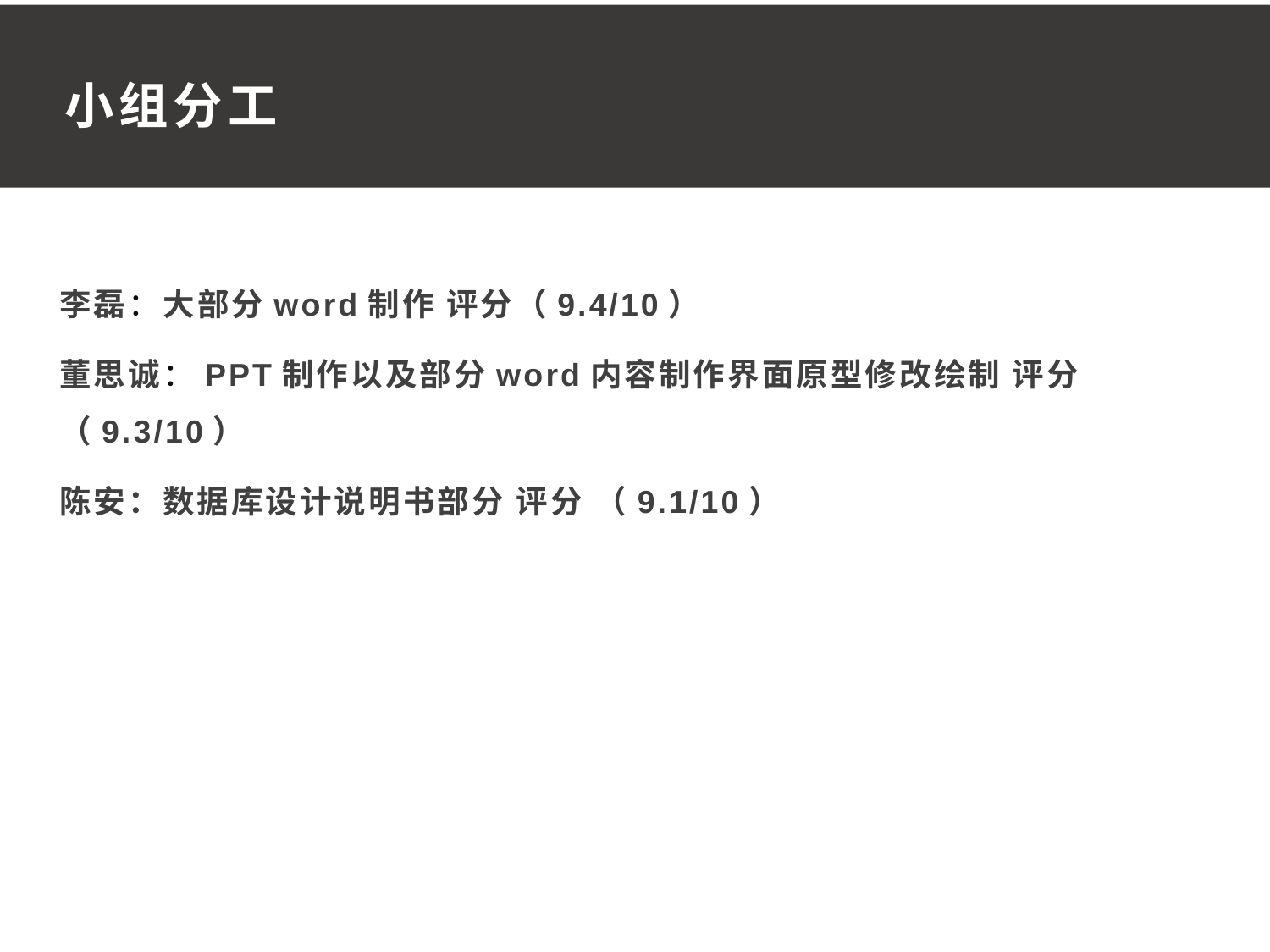

小组分工
李磊：大部分word制作 评分（9.4/10）
董思诚：PPT制作以及部分word内容制作界面原型修改绘制 评分（9.3/10）
陈安：数据库设计说明书部分 评分 （9.1/10）